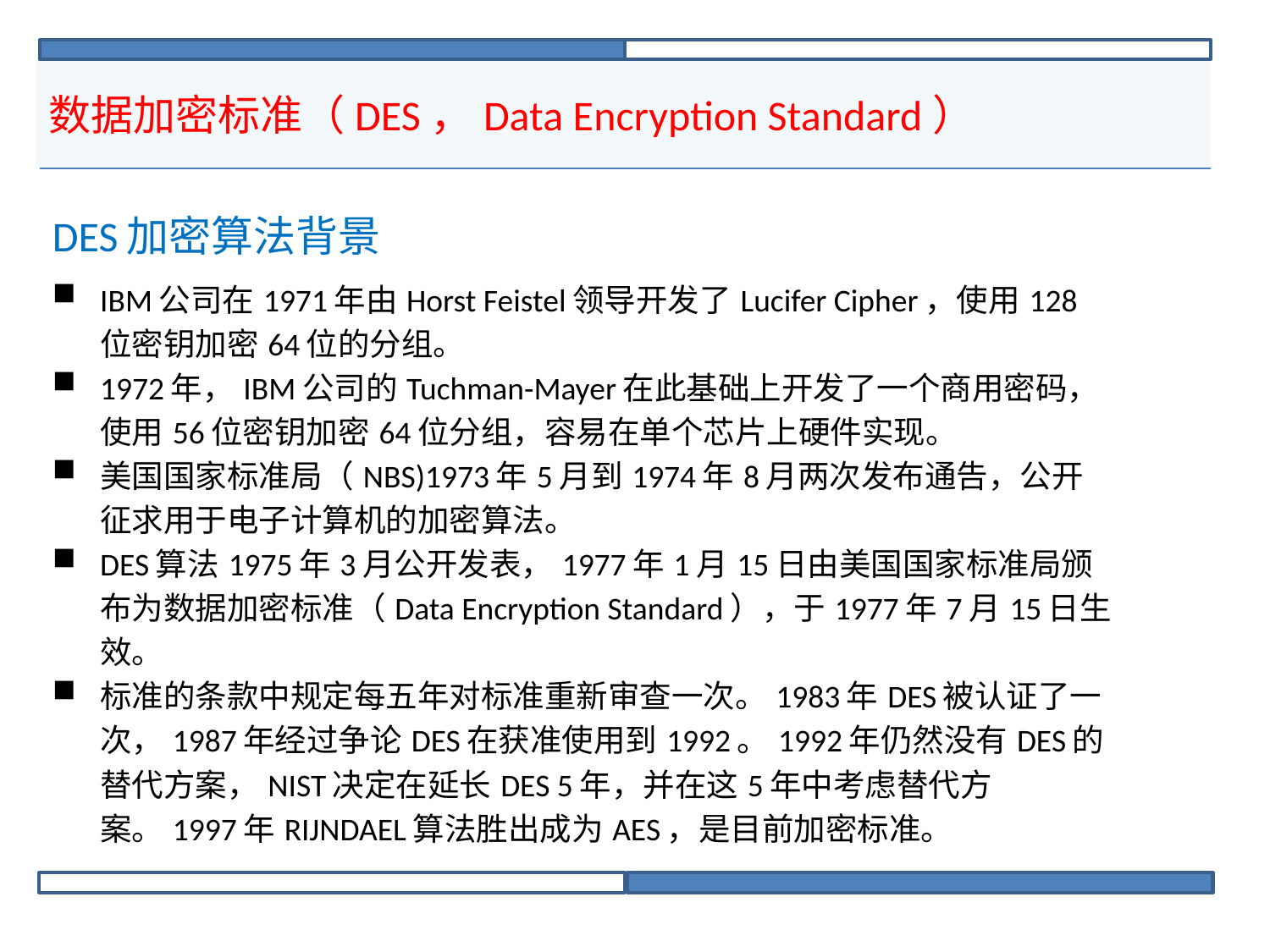

# 数据加密标准（DES，Data Encryption Standard）
| DES加密算法背景 |
| --- |
| IBM公司在1971年由Horst Feistel领导开发了Lucifer Cipher，使用128位密钥加密64位的分组。 1972年，IBM公司的Tuchman-Mayer在此基础上开发了一个商用密码，使用56位密钥加密64位分组，容易在单个芯片上硬件实现。 美国国家标准局（NBS)1973年5月到1974年8月两次发布通告，公开征求用于电子计算机的加密算法。 DES算法1975年3月公开发表，1977年1月15日由美国国家标准局颁布为数据加密标准（Data Encryption Standard），于1977年7月15日生效。 标准的条款中规定每五年对标准重新审查一次。1983年DES被认证了一次，1987年经过争论DES在获准使用到1992。1992年仍然没有DES的替代方案，NIST决定在延长DES 5年，并在这5年中考虑替代方案。1997年RIJNDAEL算法胜出成为AES，是目前加密标准。 |